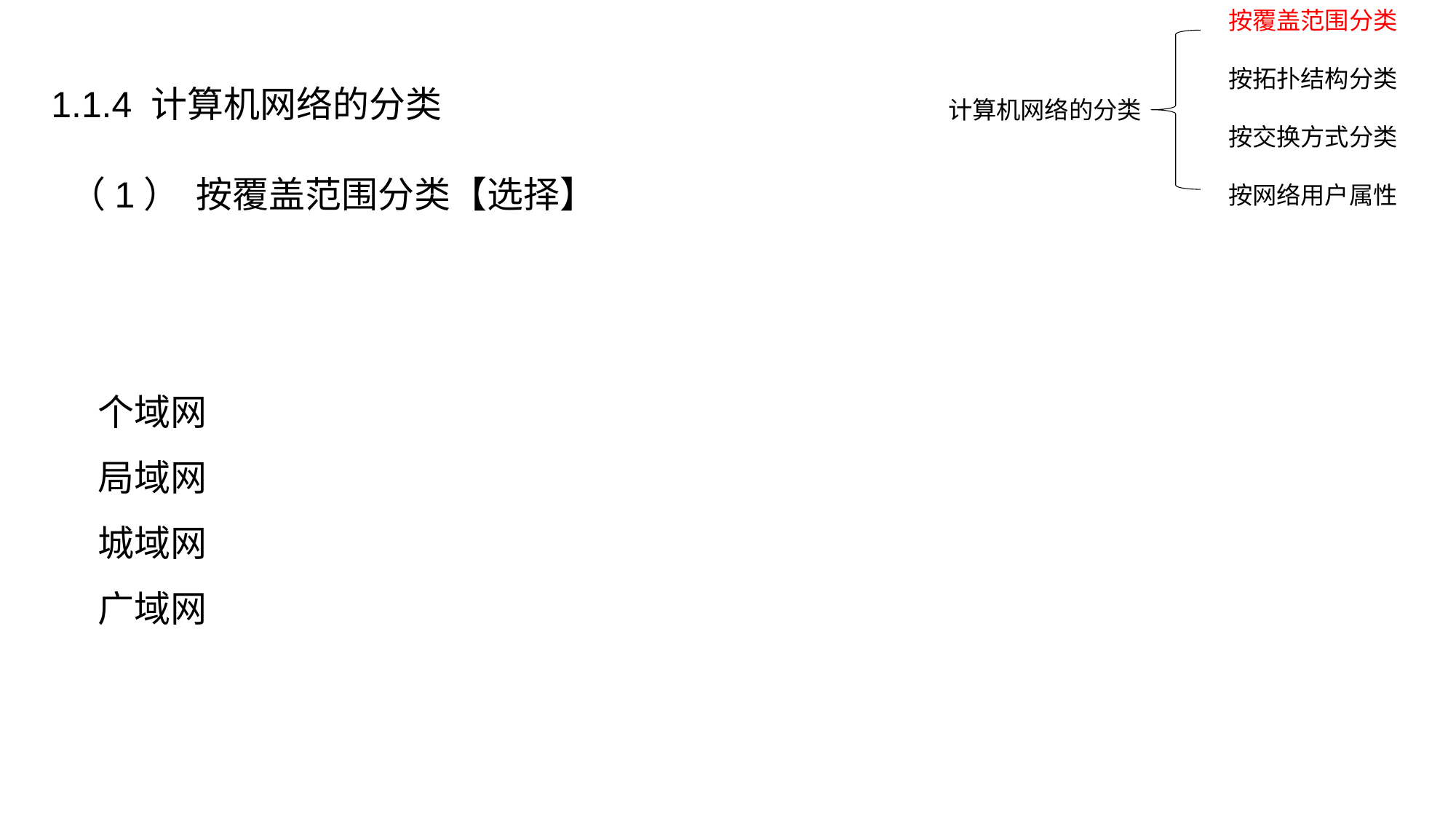

按覆盖范围分类

按拓扑结构分类

按交换方式分类

按网络用户属性

1.1.4 计算机网络的分类
计算机网络的分类
 （1）  按覆盖范围分类【选择】
个域网
局域网
城域网
广域网